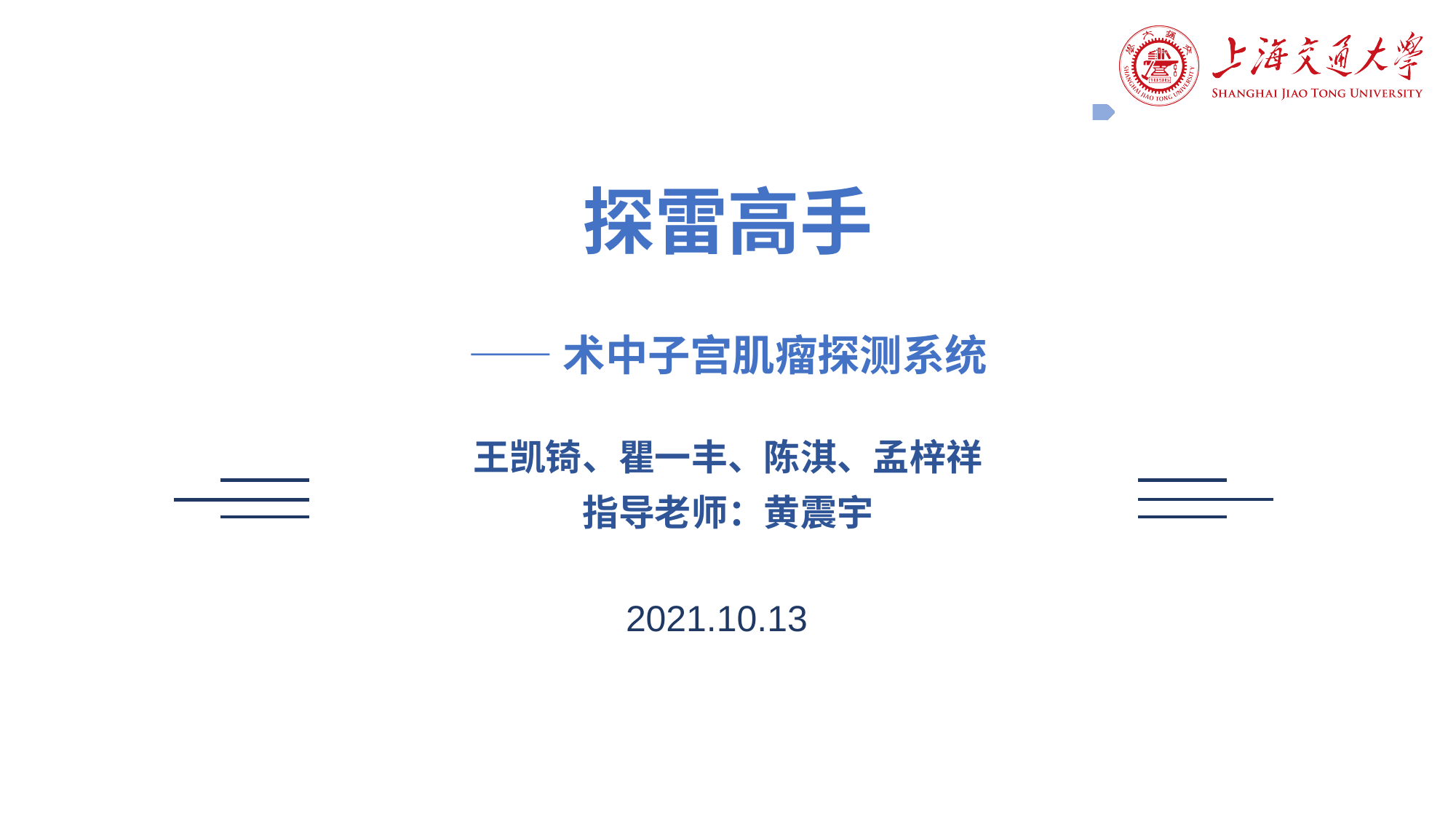

探雷高手

——术中子宫肌瘤探测系统
王凯锜、瞿一丰、陈淇、孟梓祥
指导老师：黄震宇
2021.10.13